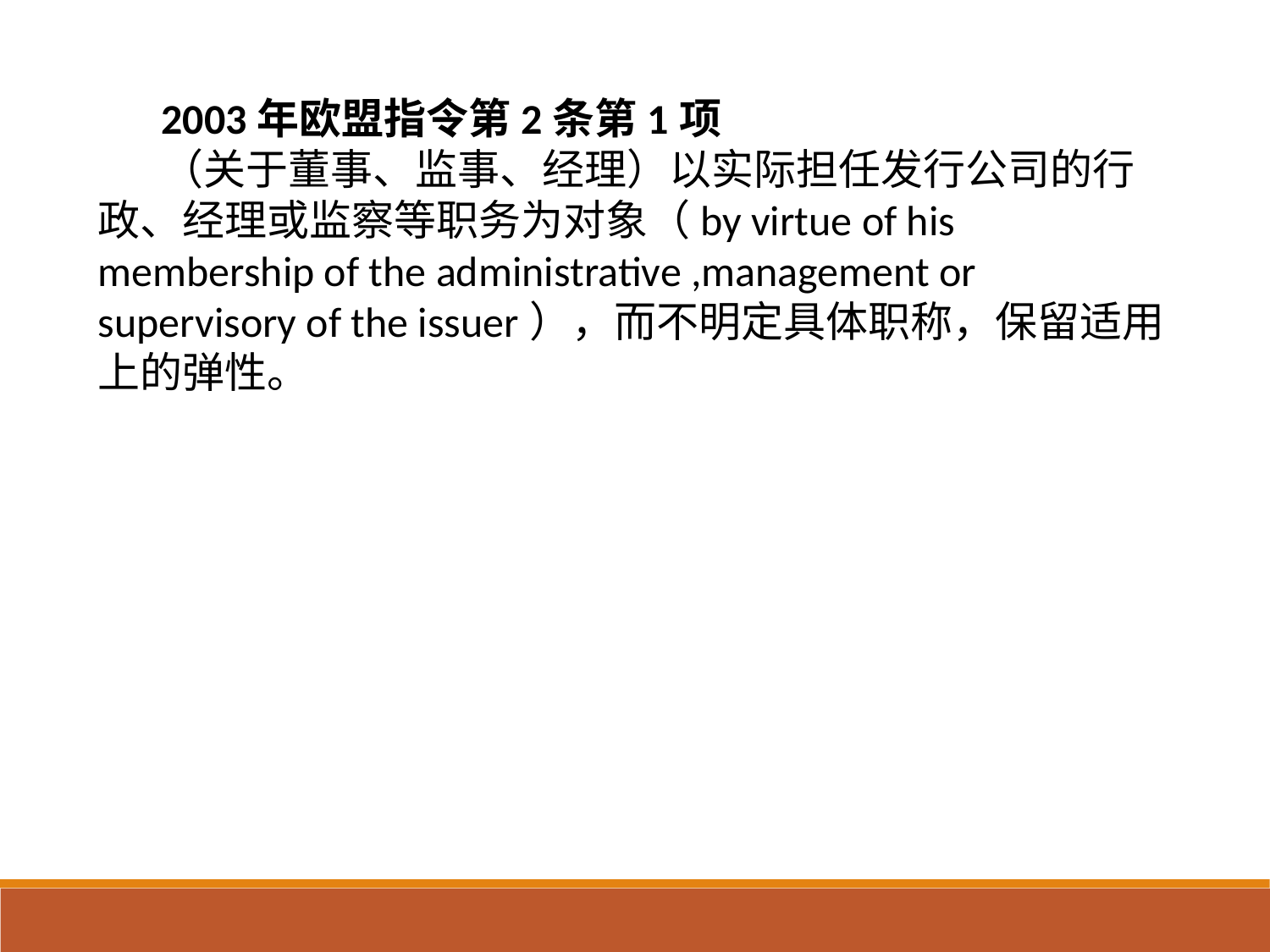

2003年欧盟指令第2条第1项
（关于董事、监事、经理）以实际担任发行公司的行政、经理或监察等职务为对象（by virtue of his membership of the administrative ,management or supervisory of the issuer），而不明定具体职称，保留适用上的弹性。